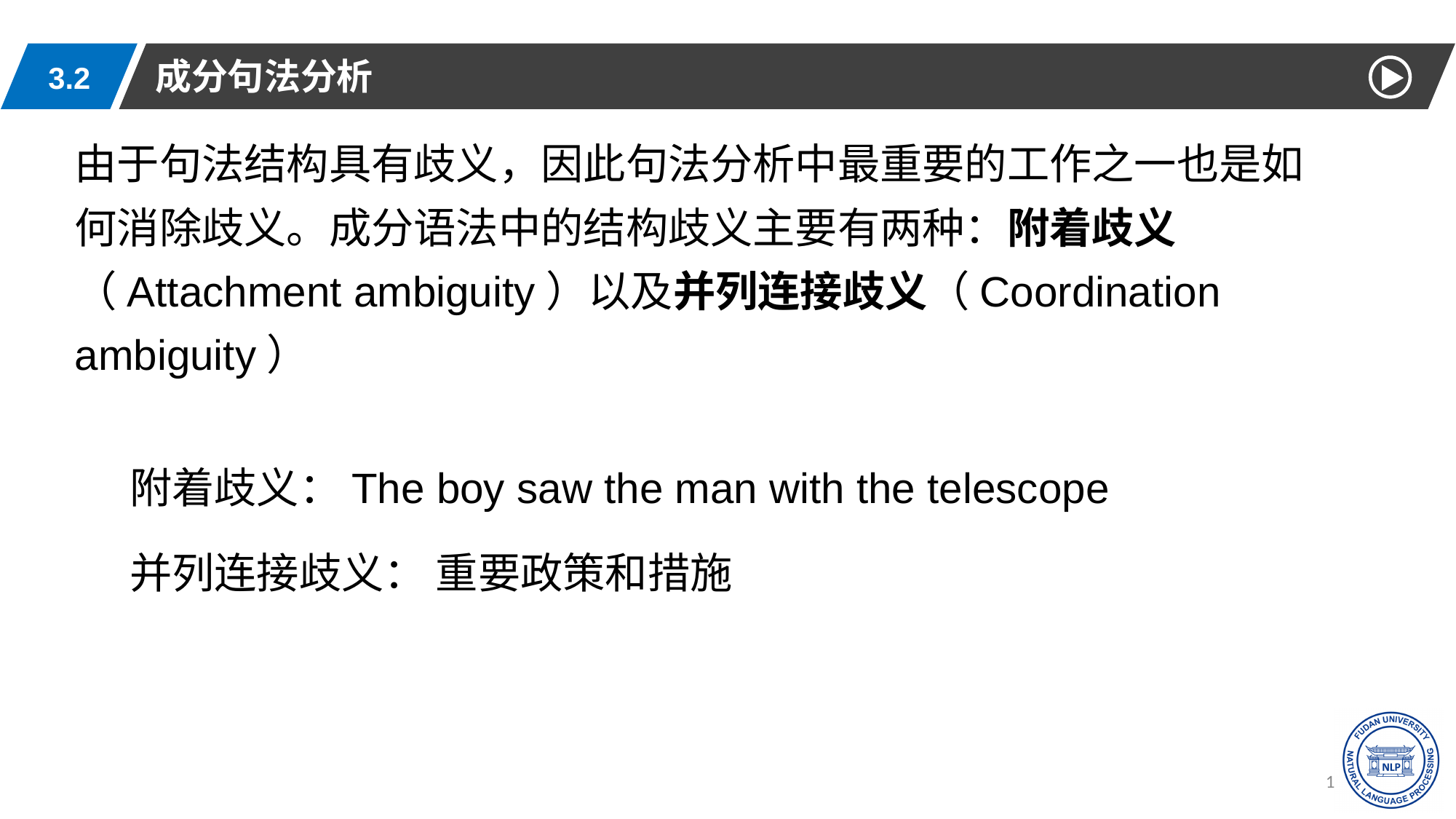

成分句法分析
3.2

由于句法结构具有歧义，因此句法分析中最重要的工作之一也是如何消除歧义。成分语法中的结构歧义主要有两种：附着歧义（Attachment ambiguity）以及并列连接歧义（Coordination ambiguity）
附着歧义：The boy saw the man with the telescope
并列连接歧义： 重要政策和措施
18